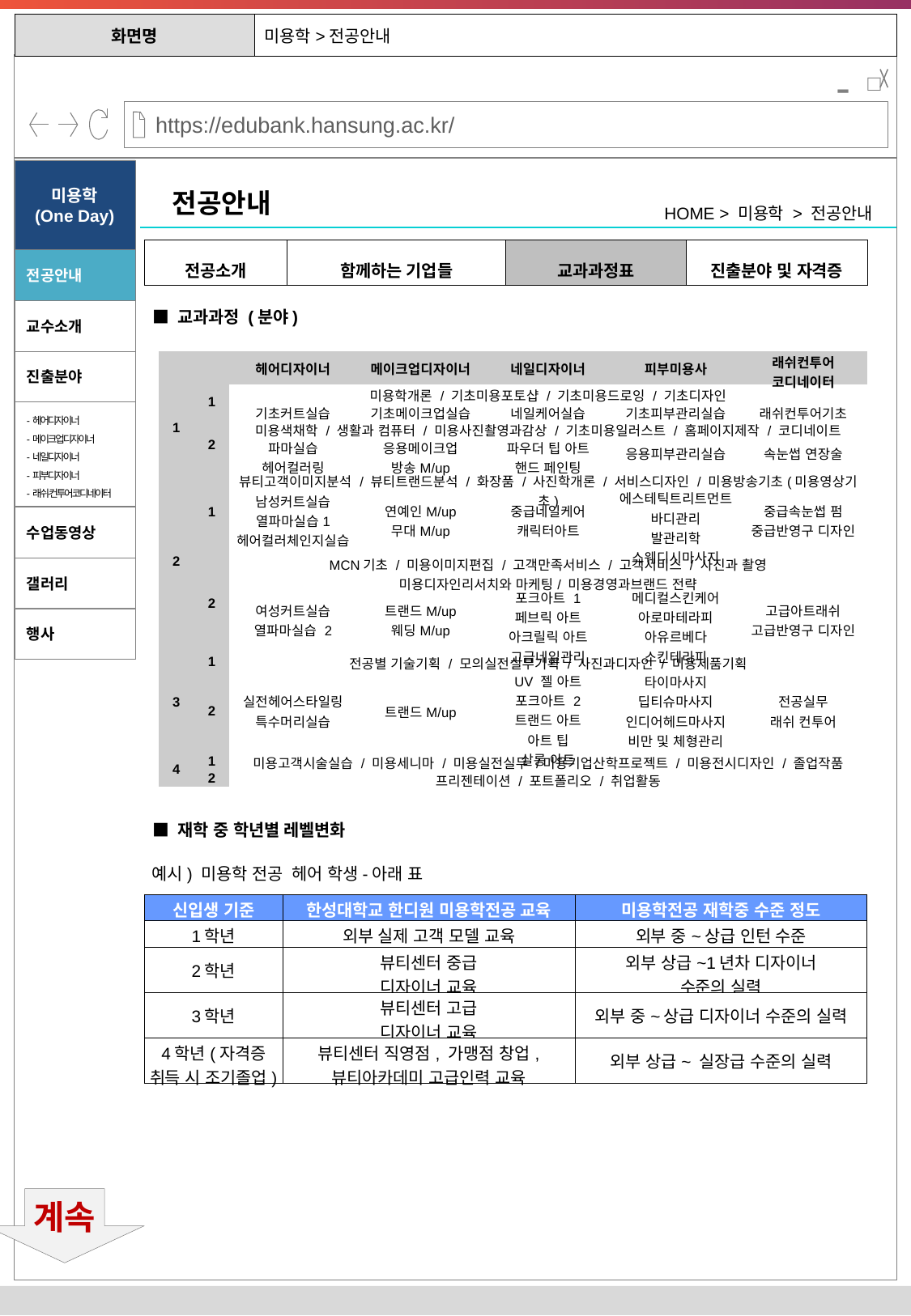

| 화면명 | 미용학>전공안내 |
| --- | --- |
-
미용학
(One Day)
전공안내
HOME > 미용학 > 전공안내
| 전공소개 | 함께하는 기업들 | 교과과정표 | 진출분야 및 자격증 |
| --- | --- | --- | --- |
전공안내
■ 교과과정 (분야)
교수소개
진출분야
|  |  | 헤어디자이너 | 메이크업디자이너 | 네일디자이너 | 피부미용사 | 래쉬컨투어 코디네이터 |
| --- | --- | --- | --- | --- | --- | --- |
| 1 | 1 | 미용학개론 / 기초미용포토샵 / 기초미용드로잉 / 기초디자인 |  |  |  |  |
|  |  | 기초커트실습 | 기초메이크업실습 | 네일케어실습 | 기초피부관리실습 | 래쉬컨투어기초 |
|  | 2 | 미용색채학 / 생활과 컴퓨터 / 미용사진촬영과감상 / 기초미용일러스트 / 홈페이지제작 / 코디네이트 |  |  |  |  |
|  |  | 파마실습 헤어컬러링 | 응용메이크업 방송M/up | 파우더 팁 아트 핸드 페인팅 | 응용피부관리실습 | 속눈썹 연장술 |
| 2 | 1 | 뷰티고객이미지분석 / 뷰티트랜드분석 / 화장품 / 사진학개론 / 서비스디자인 / 미용방송기초(미용영상기초) |  |  |  |  |
|  |  | 남성커트실습 열파마실습1 헤어컬러체인지실습 | 연예인M/up 무대M/up | 중급네일케어 캐릭터아트 | 에스테틱트리트먼트 바디관리 발관리학 스웨디시마사지 | 중급속눈썹 펌 중급반영구 디자인 |
|  | 2 | MCN기초 / 미용이미지편집 / 고객만족서비스 / 고객서비스 / 사진과 촬영 미용디자인리서치와 마케팅/ 미용경영과브랜드 전략 |  |  |  |  |
|  |  | 여성커트실습 열파마실습 2 | 트랜드M/up 웨딩M/up | 포크아트 1 페브릭 아트 아크릴릭 아트 고급네일관리 | 메디컬스킨케어 아로마테라피 아유르베다 스킨테라피 | 고급아트래쉬 고급반영구 디자인 |
| 3 | 1 | 전공별 기술기획 / 모의실전실무기획 / 사진과디자인 / 미용제품기획 |  |  |  |  |
|  | 2 | 실전헤어스타일링 특수머리실습 | 트랜드M/up | UV 젤 아트 포크아트 2 트랜드 아트 아트 팁 살롱 아트 | 타이마사지 딥티슈마사지 인디어헤드마사지 비만 및 체형관리 | 전공실무 래쉬 컨투어 |
| 4 | 1 | 미용고객시술실습 / 미용세니마 / 미용실전실무 /미용기업산학프로젝트 / 미용전시디자인 / 졸업작품 |  |  |  |  |
|  | 2 | 프리젠테이션 / 포트폴리오 / 취업활동 |  |  |  |  |
-헤어디자이너
-메이크업디자이너
-네일디자이너
-피부디자이너
-래쉬∙컨투어코디네이터
수업동영상
갤러리
행사
■ 재학 중 학년별 레벨변화
예시) 미용학 전공  헤어 학생-아래 표
| 신입생 기준 | 한성대학교 한디원 미용학전공 교육 | 미용학전공 재학중 수준 정도 |
| --- | --- | --- |
| 1학년 | 외부 실제 고객 모델 교육 | 외부 중~상급 인턴 수준 |
| 2학년 | 뷰티센터 중급 디자이너 교육 | 외부 상급~1년차 디자이너 수준의 실력 |
| 3학년 | 뷰티센터 고급 디자이너 교육 | 외부 중~상급 디자이너 수준의 실력 |
| 4학년(자격증 취득 시 조기졸업) | 뷰티센터 직영점, 가맹점 창업, 뷰티아카데미 고급인력 교육 | 외부 상급~ 실장급 수준의 실력 |
계속